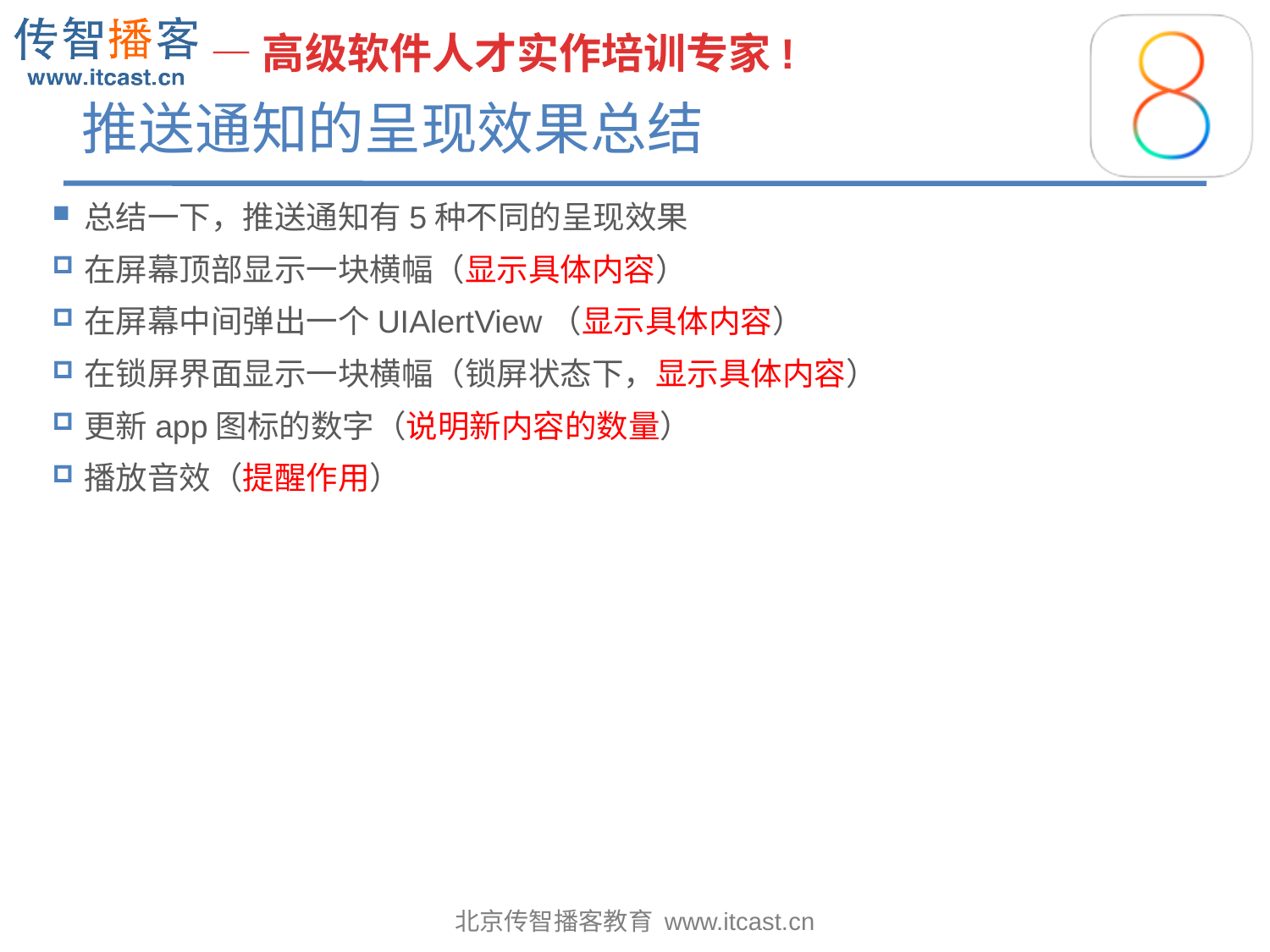

# 推送通知的呈现效果总结
总结一下，推送通知有5种不同的呈现效果
在屏幕顶部显示一块横幅（显示具体内容）
在屏幕中间弹出一个UIAlertView（显示具体内容）
在锁屏界面显示一块横幅（锁屏状态下，显示具体内容）
更新app图标的数字（说明新内容的数量）
播放音效（提醒作用）